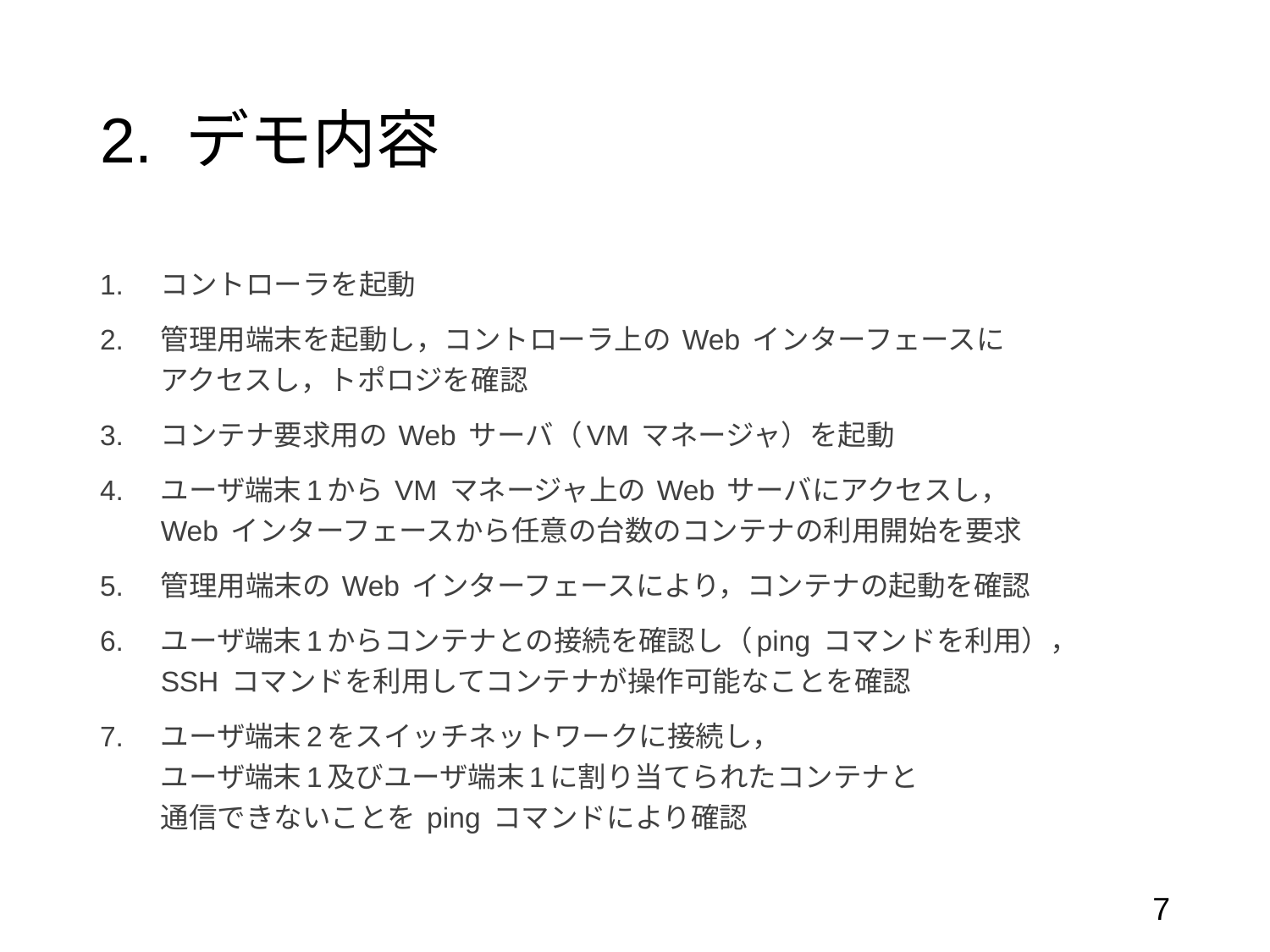

# 2. デモ内容
コントローラを起動
管理用端末を起動し，コントローラ上の Web インターフェースに
アクセスし，トポロジを確認
コンテナ要求用の Web サーバ（VM マネージャ）を起動
ユーザ端末1から VM マネージャ上の Web サーバにアクセスし，
Web インターフェースから任意の台数のコンテナの利用開始を要求
管理用端末の Web インターフェースにより，コンテナの起動を確認
ユーザ端末1からコンテナとの接続を確認し（ping コマンドを利用），
SSH コマンドを利用してコンテナが操作可能なことを確認
ユーザ端末2をスイッチネットワークに接続し，
ユーザ端末1及びユーザ端末1に割り当てられたコンテナと
通信できないことを ping コマンドにより確認

7